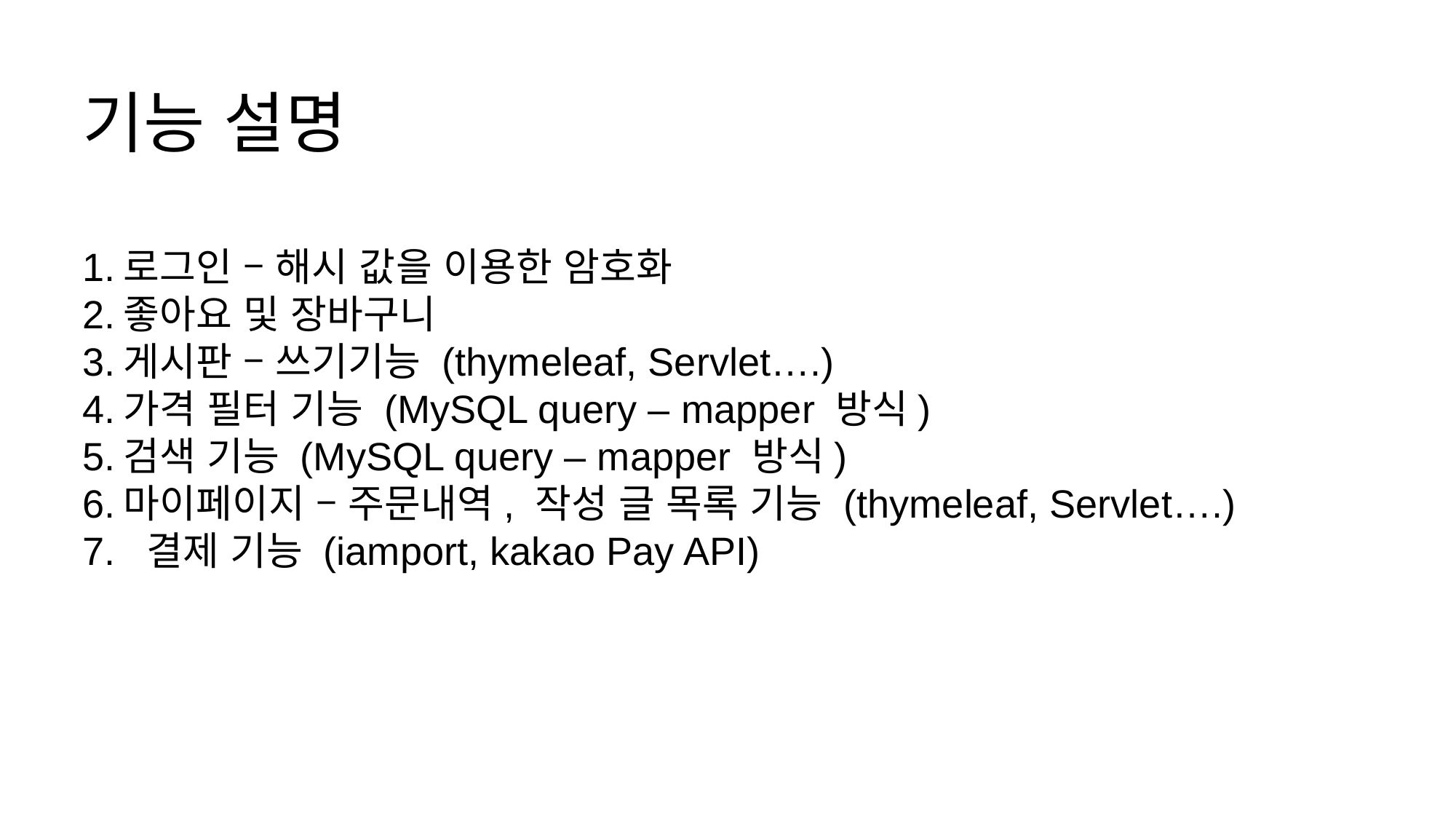

# 기능 설명
로그인 – 해시 값을 이용한 암호화
좋아요 및 장바구니
게시판 – 쓰기기능 (thymeleaf, Servlet….)
가격 필터 기능 (MySQL query – mapper 방식)
검색 기능 (MySQL query – mapper 방식)
마이페이지 – 주문내역, 작성 글 목록 기능 (thymeleaf, Servlet….)
7.  결제 기능 (iamport, kakao Pay API)